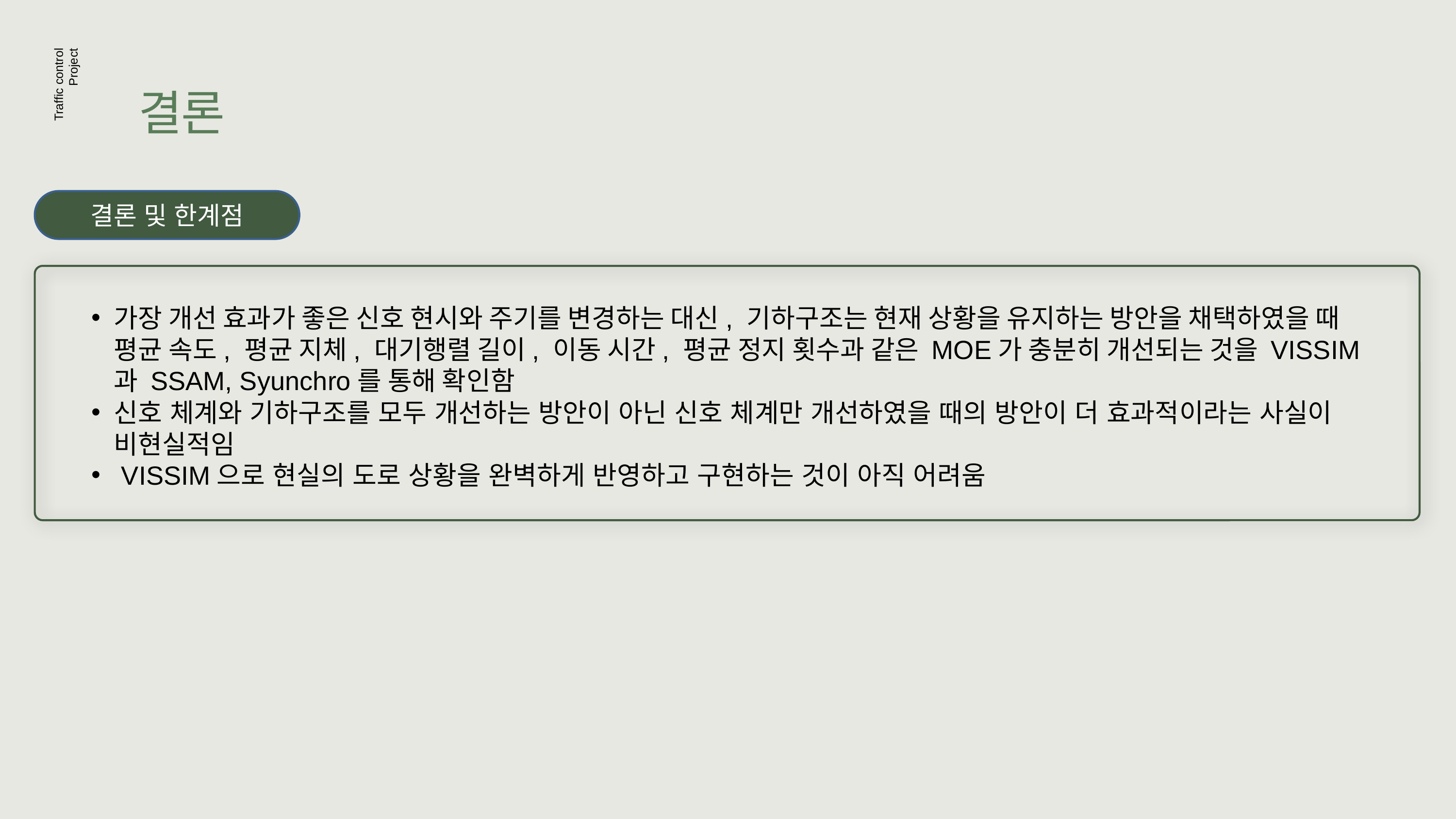

결론
Traffic control
Project
결론 및 한계점

가장 개선 효과가 좋은 신호 현시와 주기를 변경하는 대신, 기하구조는 현재 상황을 유지하는 방안을 채택하였을 때 평균 속도, 평균 지체, 대기행렬 길이, 이동 시간, 평균 정지 횟수과 같은 MOE가 충분히 개선되는 것을 VISSIM과 SSAM, Syunchro를 통해 확인함
신호 체계와 기하구조를 모두 개선하는 방안이 아닌 신호 체계만 개선하였을 때의 방안이 더 효과적이라는 사실이 비현실적임
 VISSIM으로 현실의 도로 상황을 완벽하게 반영하고 구현하는 것이 아직 어려움